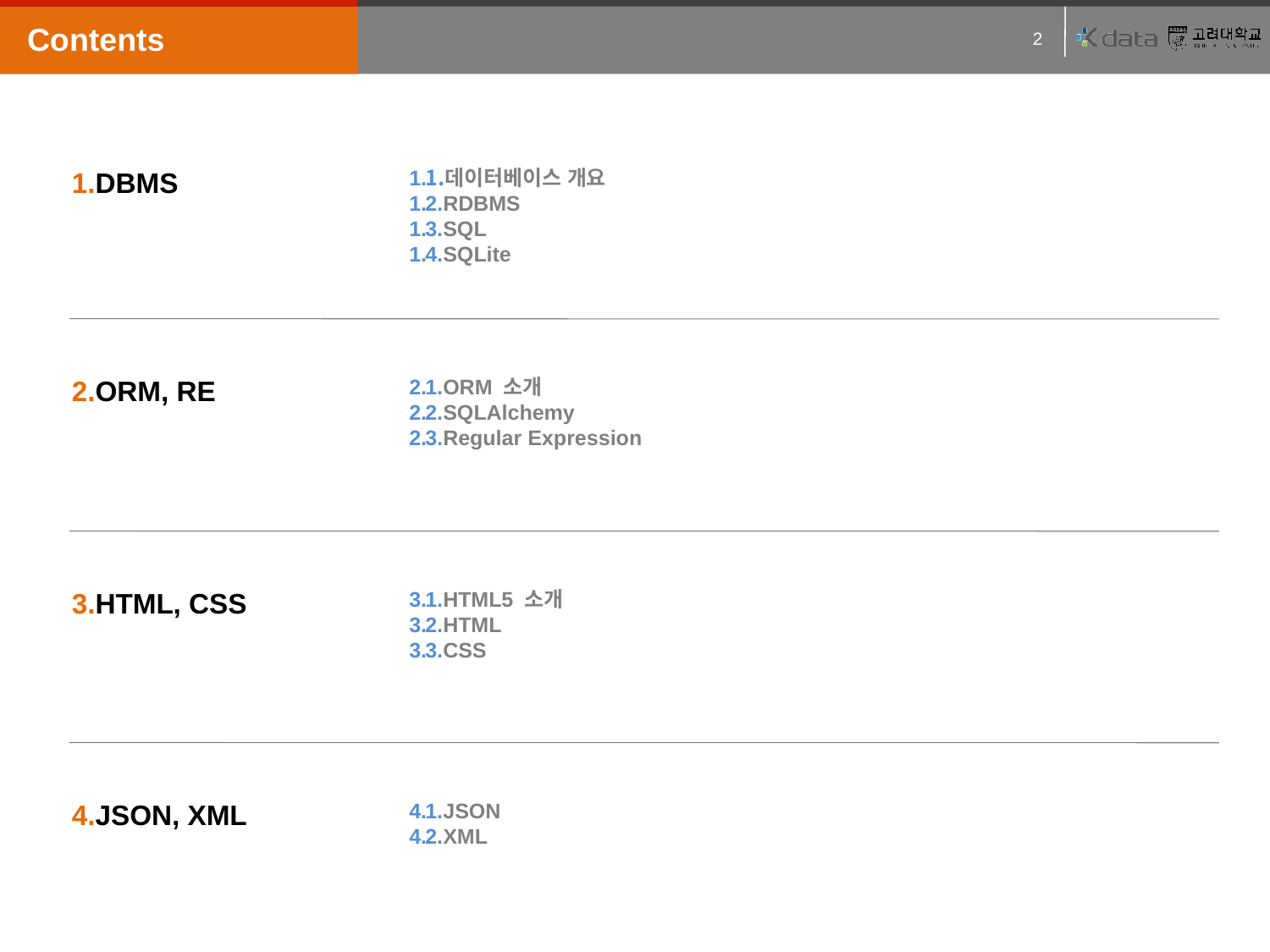

DBMS
데이터베이스 개요
RDBMS
SQL
SQLite
ORM, RE
ORM 소개
SQLAlchemy
Regular Expression
HTML, CSS
HTML5 소개
HTML
CSS
JSON, XML
JSON
XML